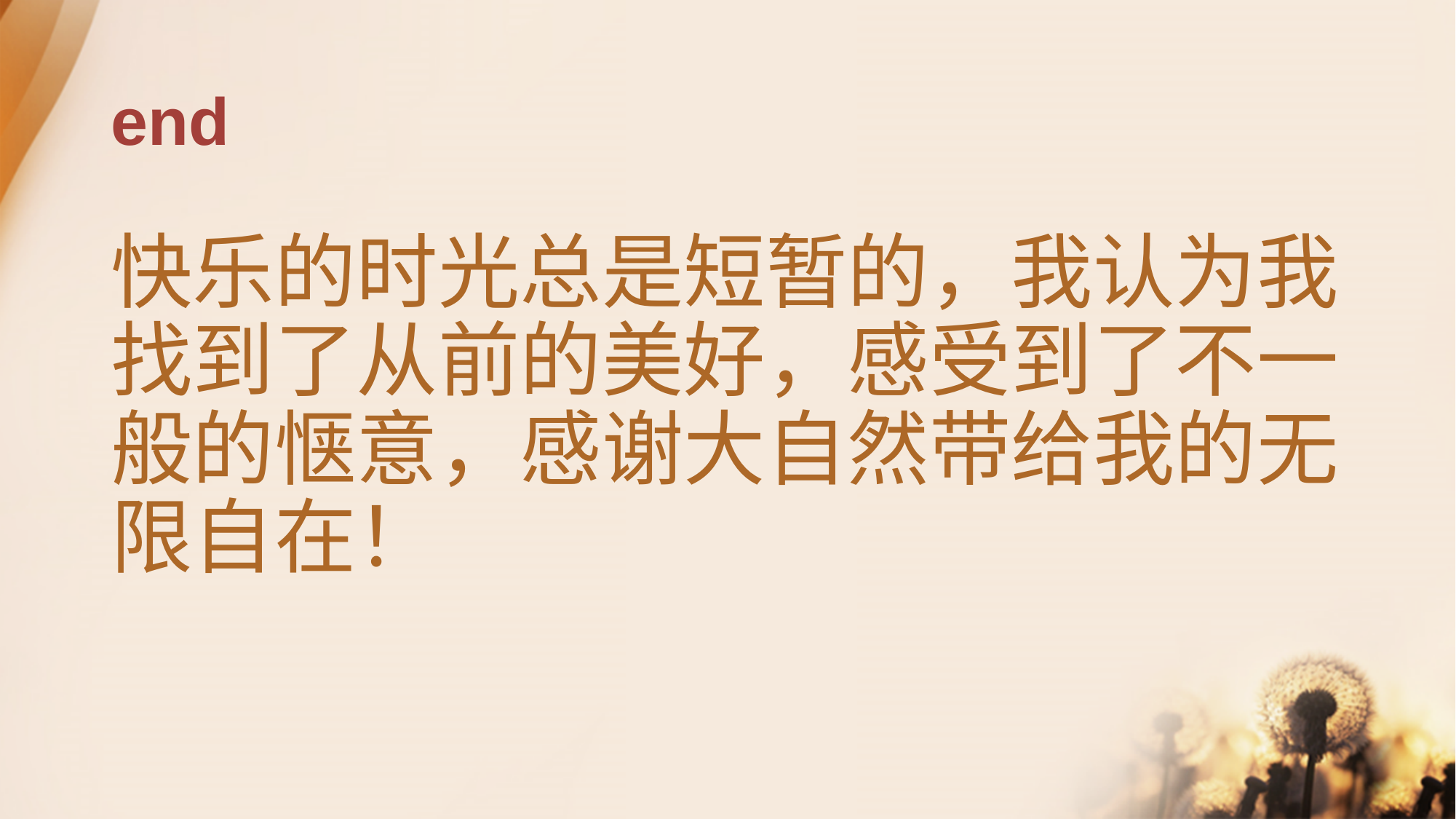

# end
快乐的时光总是短暂的，我认为我找到了从前的美好，感受到了不一般的惬意，感谢大自然带给我的无限自在！